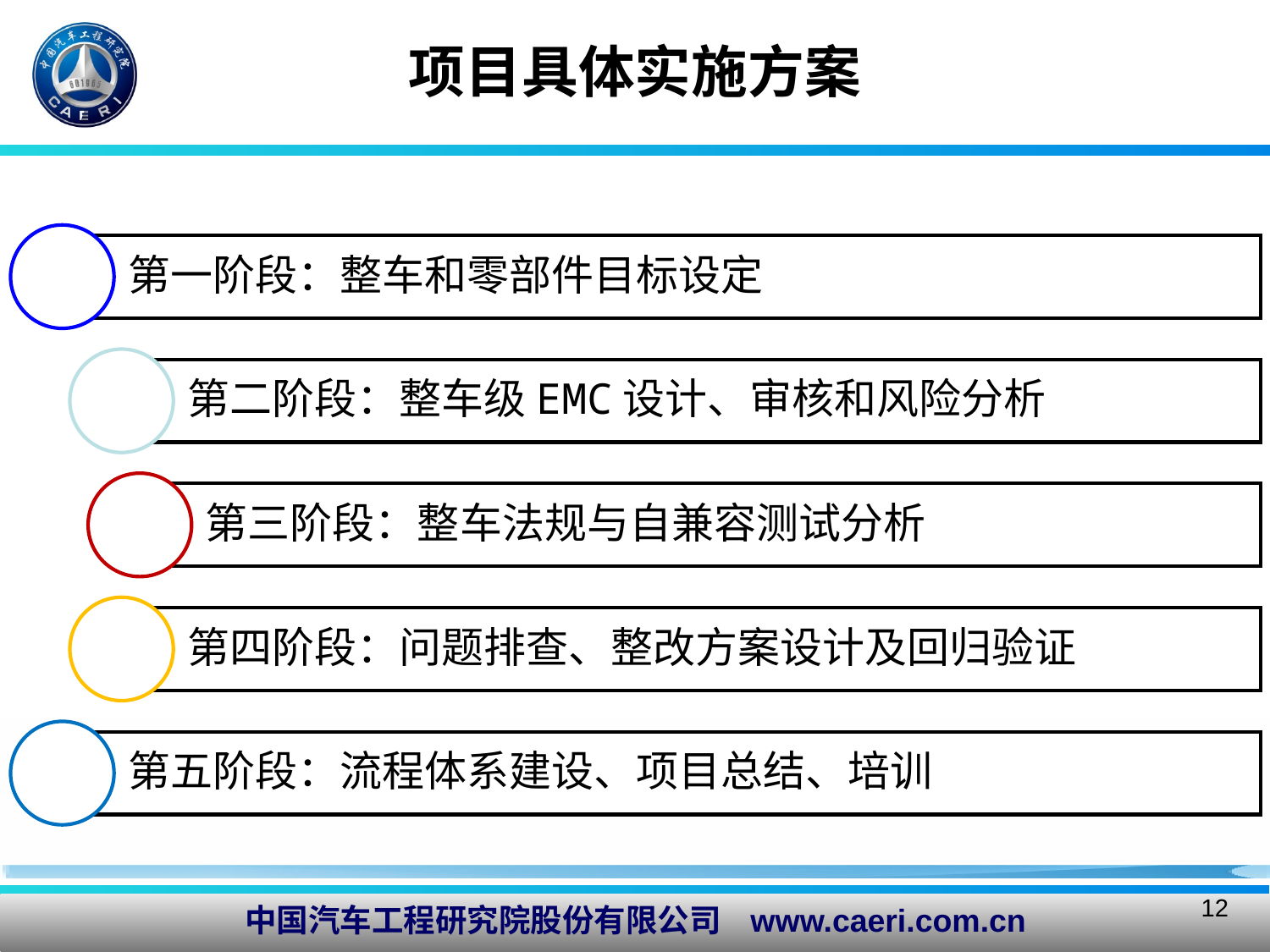

项目具体实施方案

第一阶段：整车和零部件目标设定

第二阶段：整车级EMC设计、审核和风险分析

第三阶段：整车法规与自兼容测试分析

第四阶段：问题排查、整改方案设计及回归验证

第五阶段：流程体系建设、项目总结、培训
12